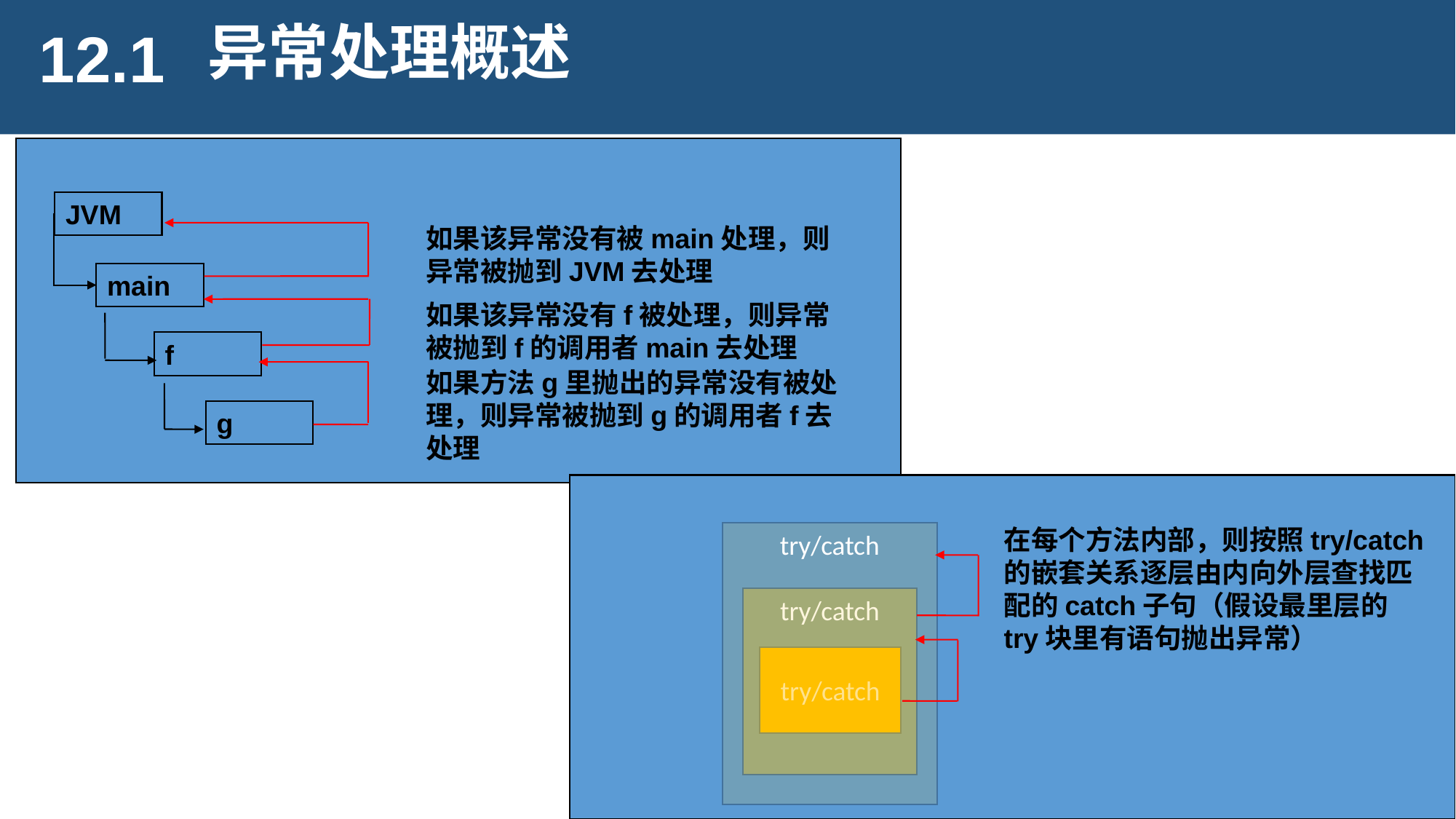

异常处理概述
12.1

JVM
如果该异常没有被main处理，则异常被抛到JVM去处理

main
如果该异常没有f被处理，则异常被抛到f的调用者main去处理

f

如果方法g里抛出的异常没有被处理，则异常被抛到g的调用者f去处理

g

在每个方法内部，则按照try/catch的嵌套关系逐层由内向外层查找匹配的catch子句（假设最里层的try块里有语句抛出异常）
try/catch

try/catch

try/catch